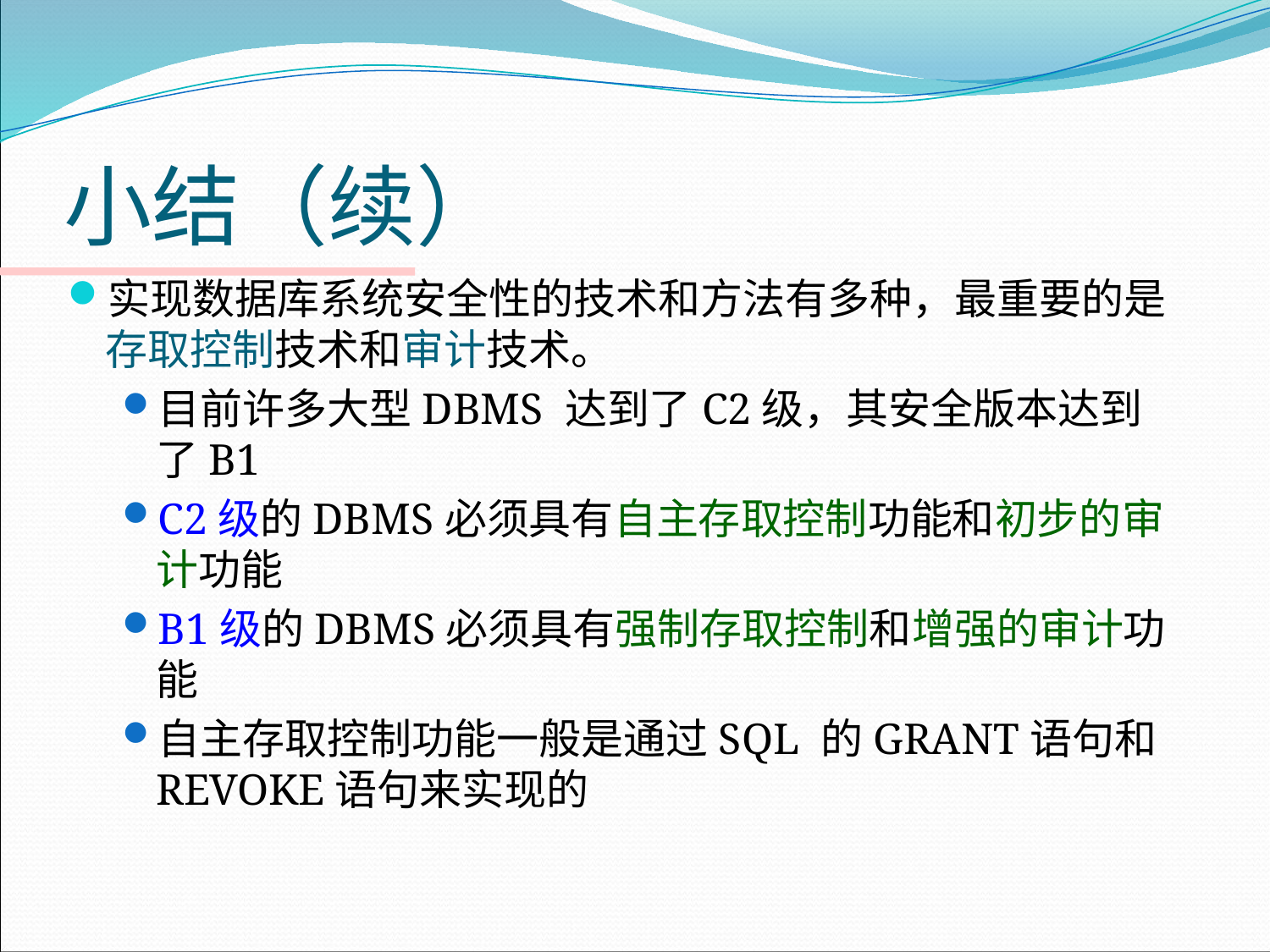

# 小结（续）
实现数据库系统安全性的技术和方法有多种，最重要的是存取控制技术和审计技术。
目前许多大型DBMS 达到了C2级，其安全版本达到了B1
C2级的DBMS必须具有自主存取控制功能和初步的审计功能
B1级的DBMS必须具有强制存取控制和增强的审计功能
自主存取控制功能一般是通过SQL 的GRANT语句和REVOKE语句来实现的

491